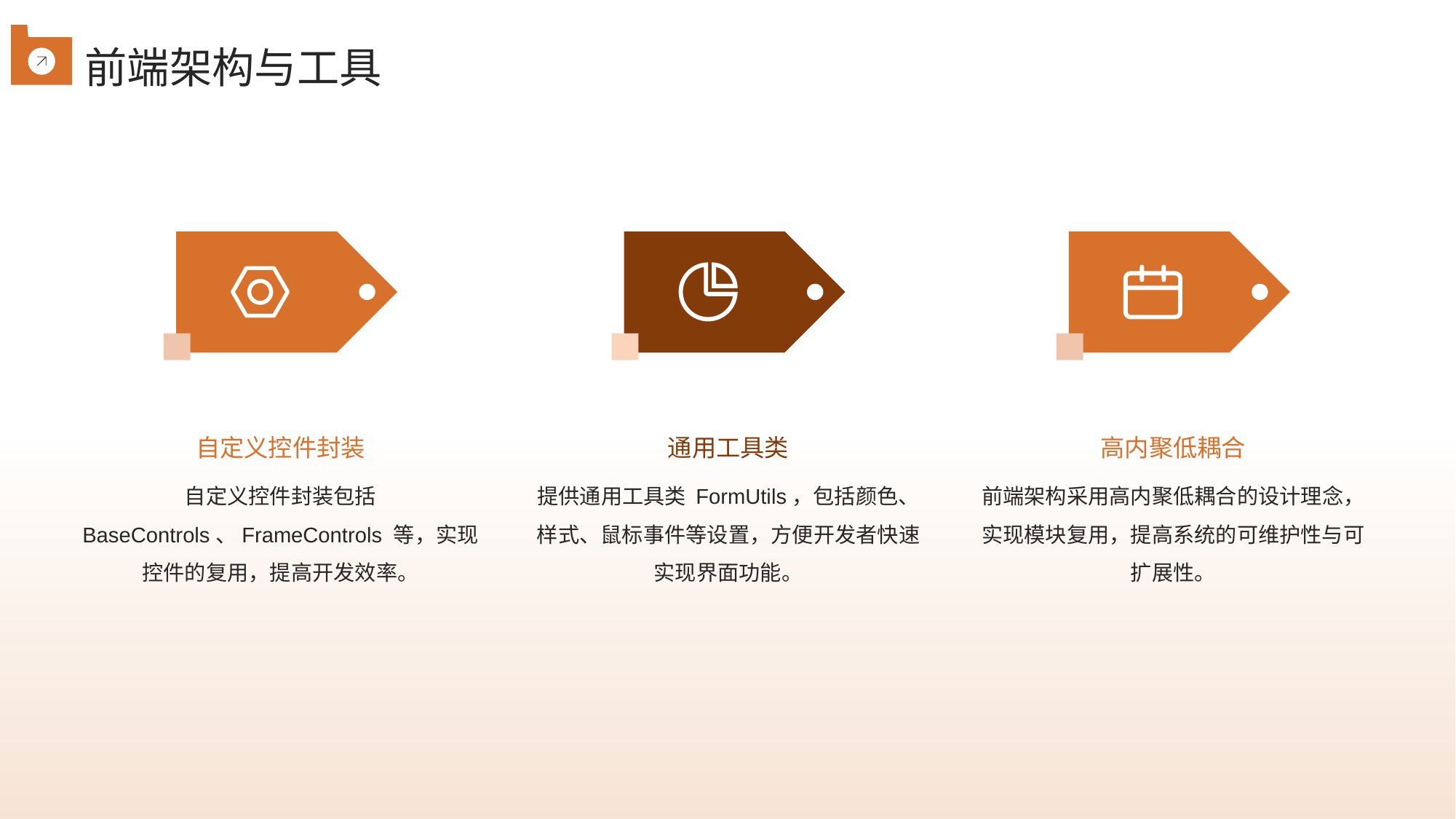

前端架构与工具

自定义控件封装
通用工具类
高内聚低耦合
自定义控件封装包括 BaseControls、FrameControls 等，实现控件的复用，提高开发效率。
提供通用工具类 FormUtils，包括颜色、样式、鼠标事件等设置，方便开发者快速实现界面功能。
前端架构采用高内聚低耦合的设计理念，实现模块复用，提高系统的可维护性与可扩展性。